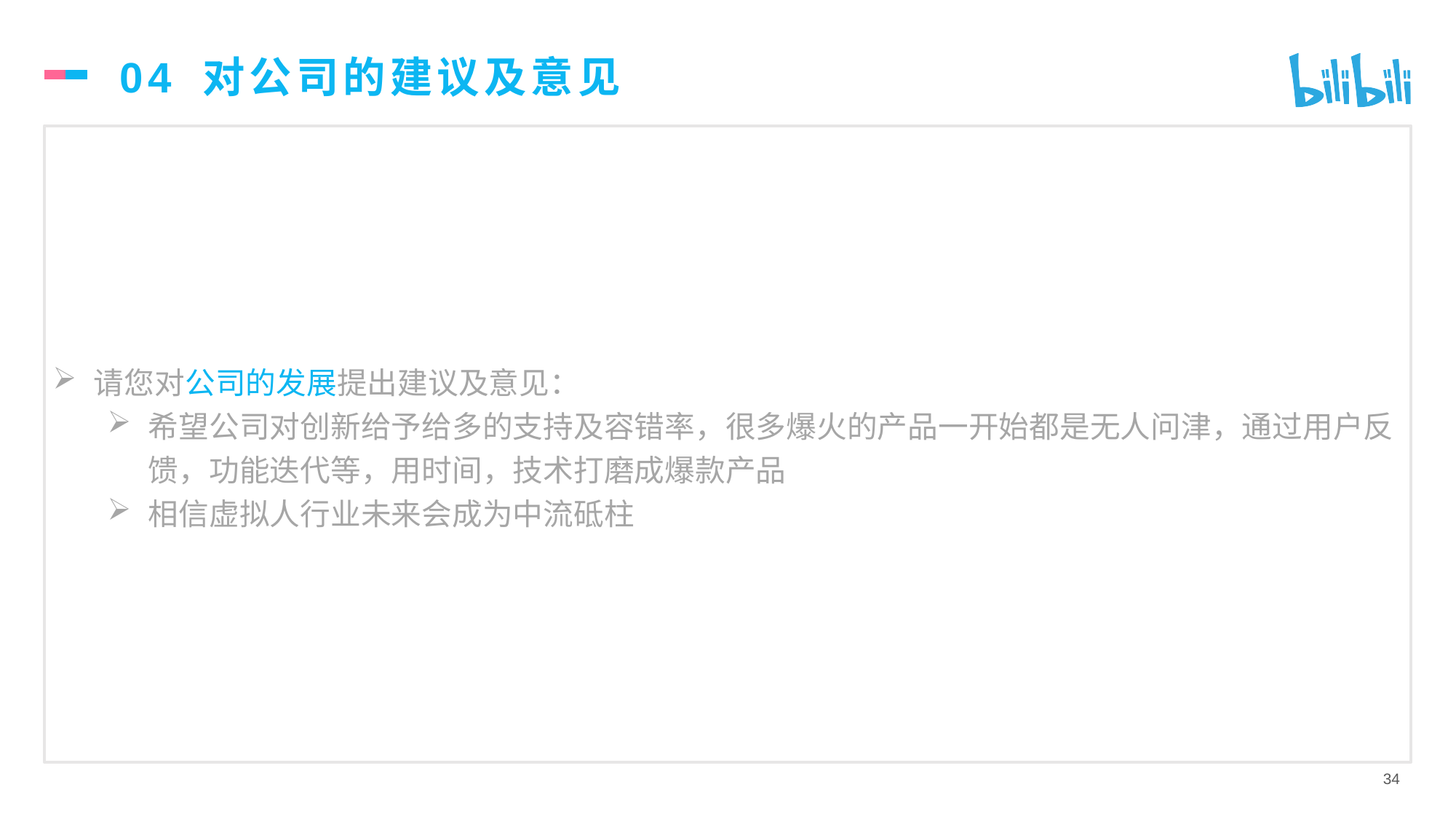

# 04 对公司的建议及意见
请您对公司的发展提出建议及意见：
希望公司对创新给予给多的支持及容错率，很多爆火的产品一开始都是无人问津，通过用户反馈，功能迭代等，用时间，技术打磨成爆款产品
相信虚拟人行业未来会成为中流砥柱